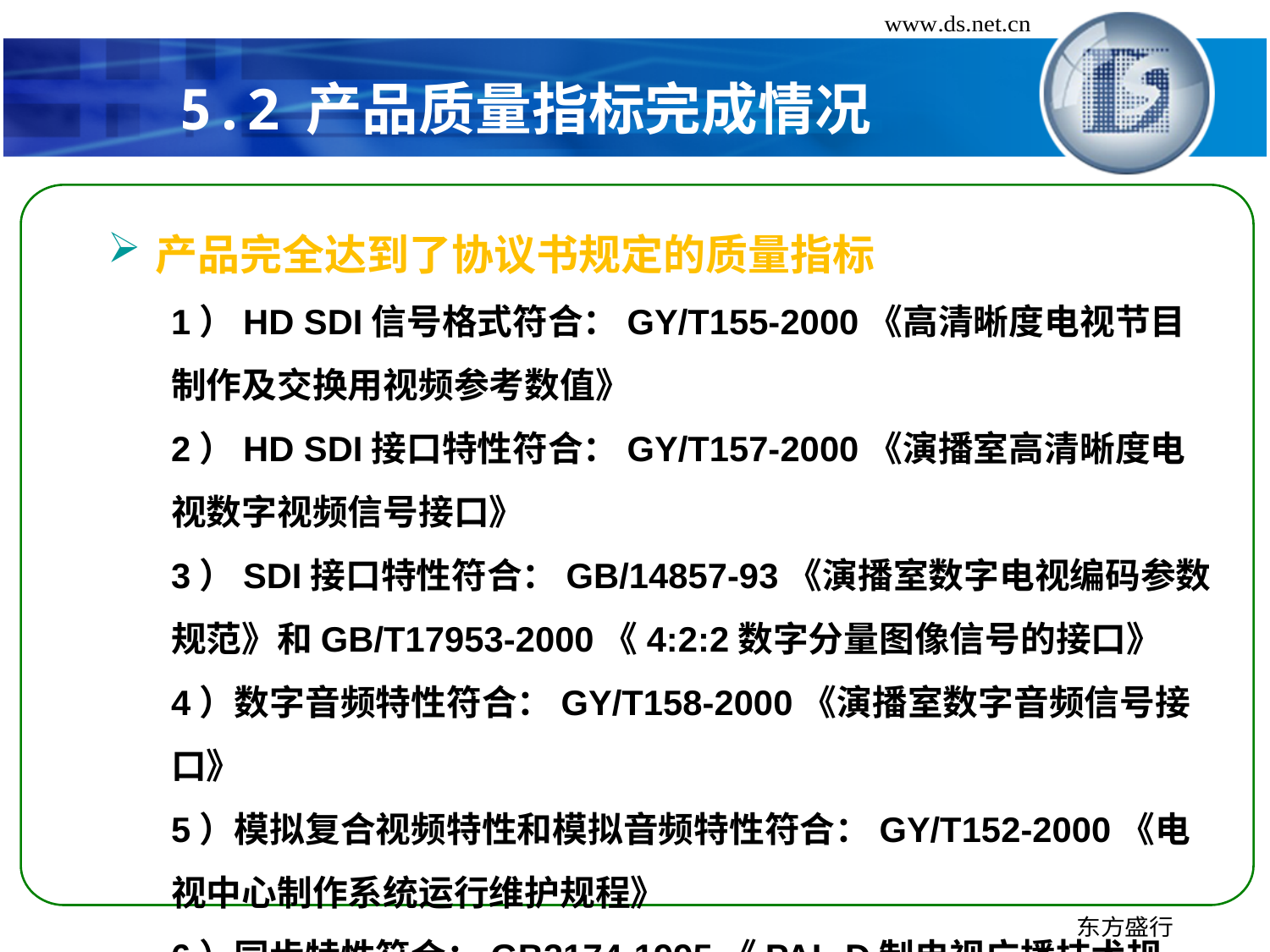

# 5.2	产品质量指标完成情况
产品完全达到了协议书规定的质量指标
1）HD SDI信号格式符合：GY/T155-2000《高清晰度电视节目制作及交换用视频参考数值》
2）HD SDI接口特性符合：GY/T157-2000《演播室高清晰度电视数字视频信号接口》
3）SDI接口特性符合：GB/14857-93《演播室数字电视编码参数规范》和GB/T17953-2000《4:2:2数字分量图像信号的接口》
4）数字音频特性符合：GY/T158-2000《演播室数字音频信号接口》
5）模拟复合视频特性和模拟音频特性符合：GY/T152-2000《电视中心制作系统运行维护规程》
6）同步特性符合：GB3174-1995《PAL-D制电视广播技术规范》